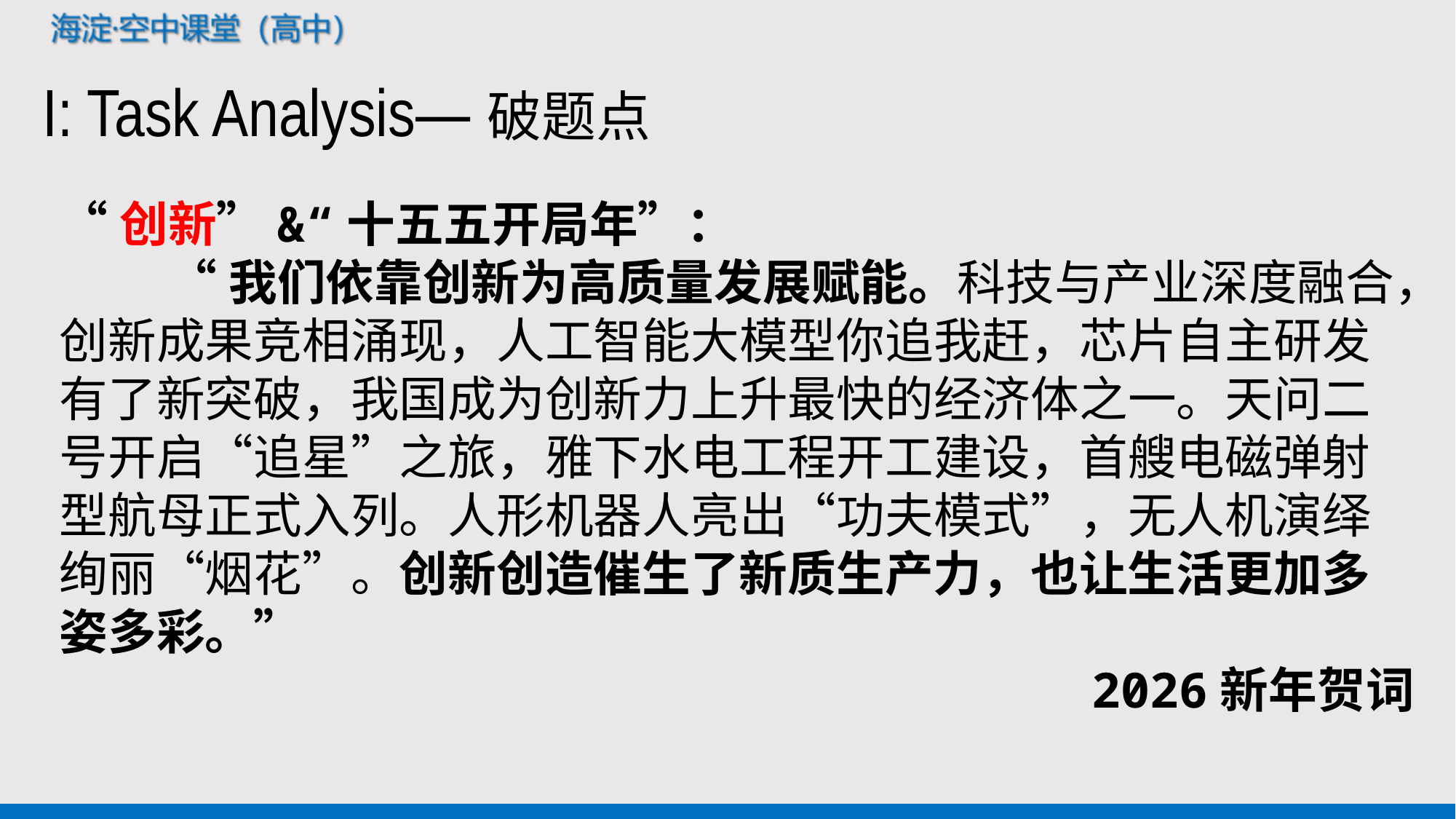

I: Task Analysis—破题点
“创新”&“十五五开局年”：
	“我们依靠创新为高质量发展赋能。科技与产业深度融合，创新成果竞相涌现，人工智能大模型你追我赶，芯片自主研发有了新突破，我国成为创新力上升最快的经济体之一。天问二号开启“追星”之旅，雅下水电工程开工建设，首艘电磁弹射型航母正式入列。人形机器人亮出“功夫模式”，无人机演绎绚丽“烟花”。创新创造催生了新质生产力，也让生活更加多姿多彩。”
2026新年贺词